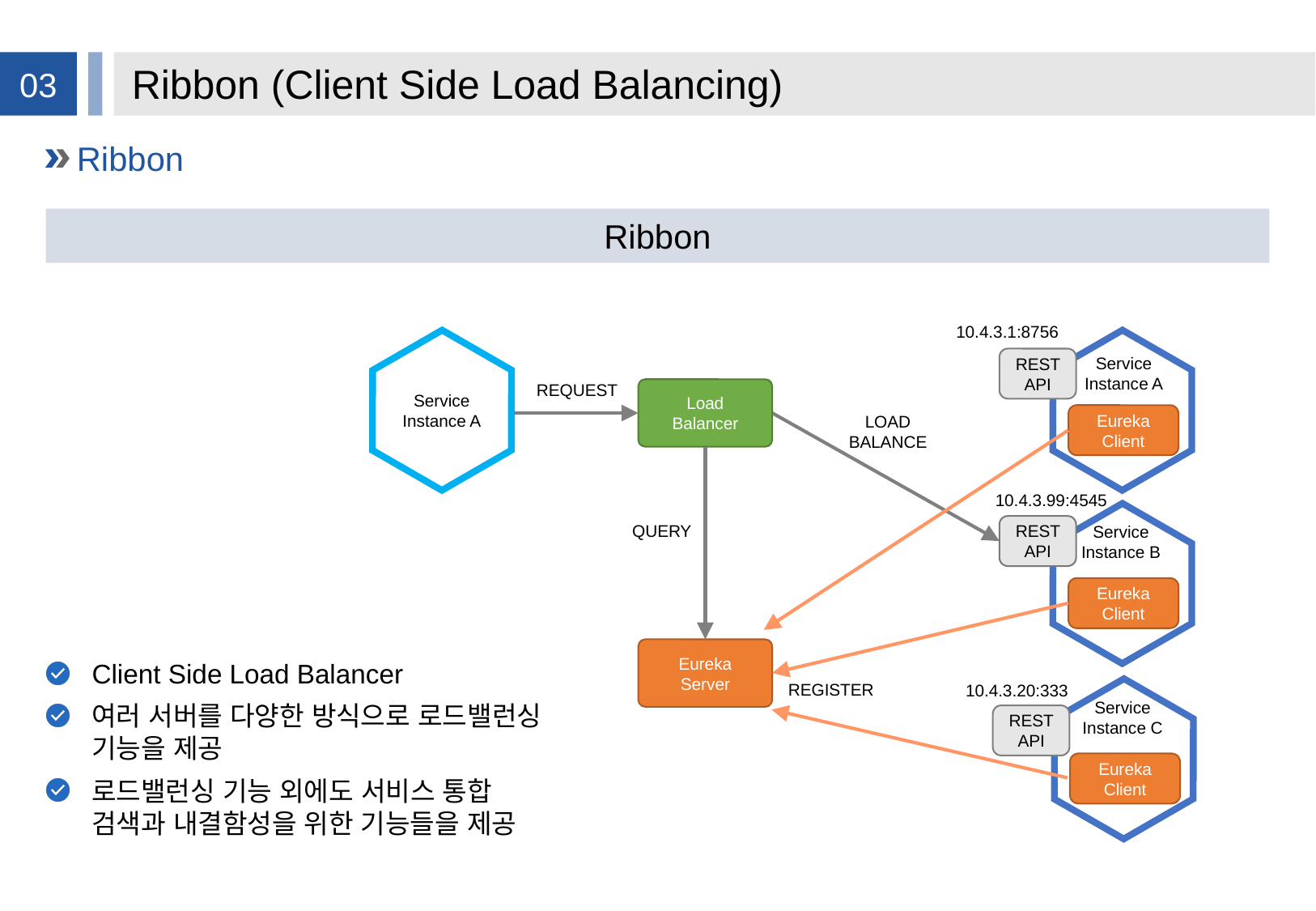

# Ribbon (Client Side Load Balancing)
03
Ribbon
Ribbon
10.4.3.1:8756

Service Instance A
REST API
REQUEST
Load Balancer
Service Instance A
LOAD BALANCE
Eureka Client
10.4.3.99:4545

QUERY
Service Instance B
REST API
Eureka Client
Eureka Server
Client Side Load Balancer
여러 서버를 다양한 방식으로 로드밸런싱 기능을 제공
로드밸런싱 기능 외에도 서비스 통합 검색과 내결함성을 위한 기능들을 제공
REGISTER
10.4.3.20:333

Service Instance C
REST API
Eureka Client